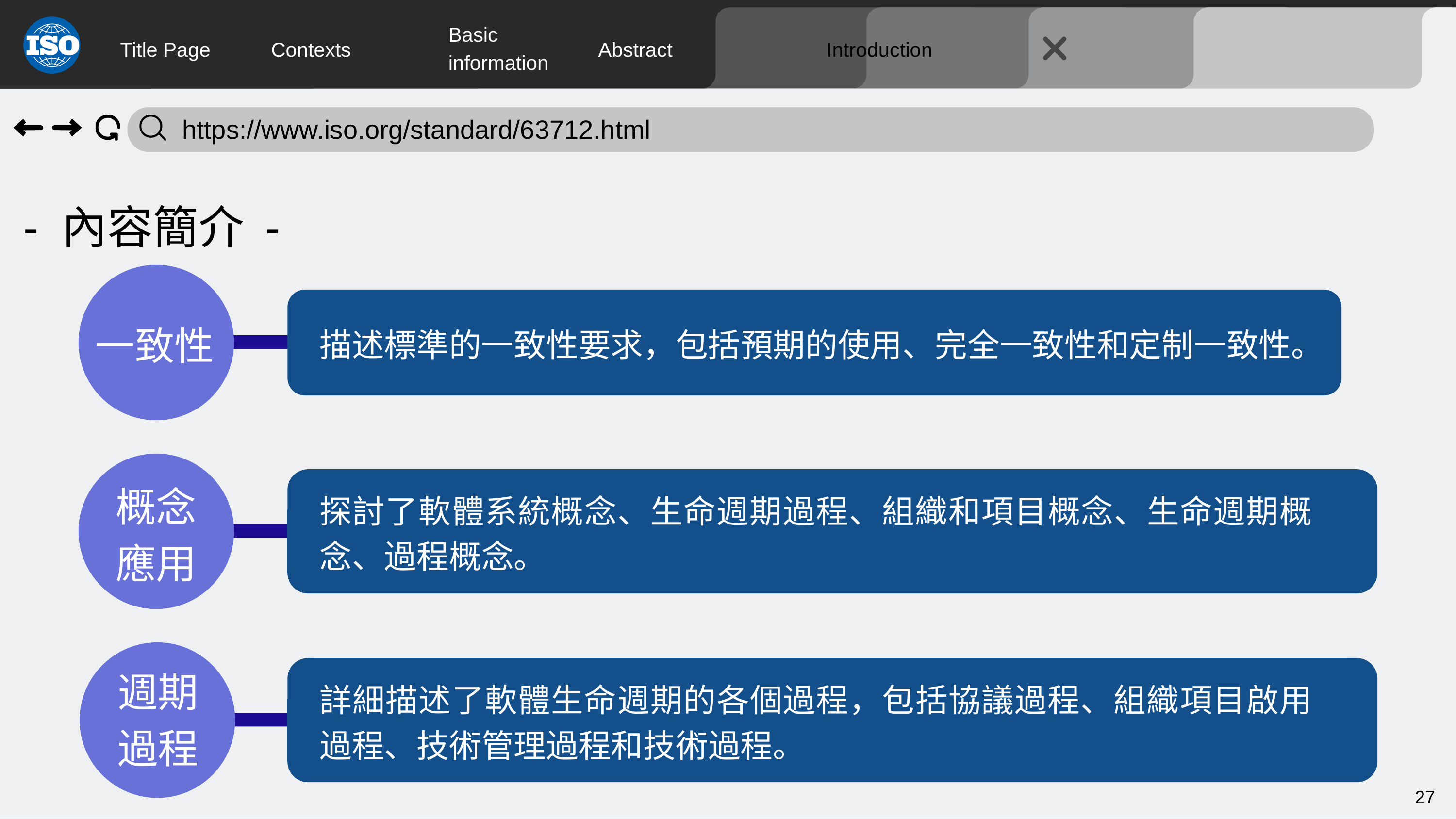

Title Page
Contexts
Abstract
Introduction

Basic
information

       https://www.iso.org/standard/63712.html

- 內容簡介 -

一致性

描述標準的一致性要求，包括預期的使用、完全一致性和定制一致性。

概念應用

探討了軟體系統概念、生命週期過程、組織和項目概念、生命週期概念、過程概念。

週期過程

詳細描述了軟體生命週期的各個過程，包括協議過程、組織項目啟用過程、技術管理過程和技術過程。

27